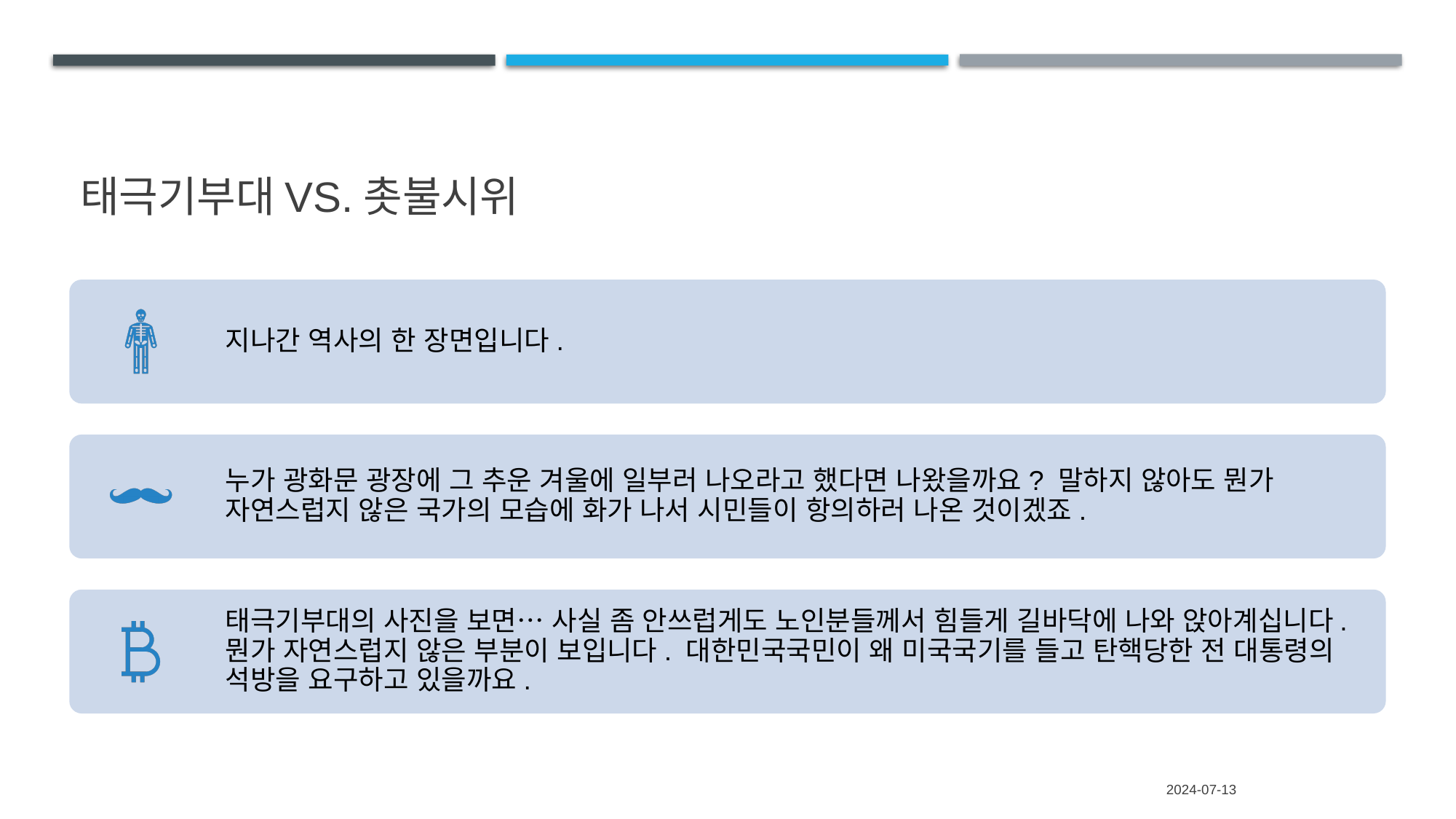

# 태극기부대vs.촛불시위
지나간 역사의 한 장면입니다.
누가 광화문 광장에 그 추운 겨울에 일부러 나오라고 했다면 나왔을까요? 말하지 않아도 뭔가 자연스럽지 않은 국가의 모습에 화가 나서 시민들이 항의하러 나온 것이겠죠.
태극기부대의 사진을 보면… 사실 좀 안쓰럽게도 노인분들께서 힘들게 길바닥에 나와 앉아계십니다. 뭔가 자연스럽지 않은 부분이 보입니다. 대한민국국민이 왜 미국국기를 들고 탄핵당한 전 대통령의 석방을 요구하고 있을까요.
2024-07-13